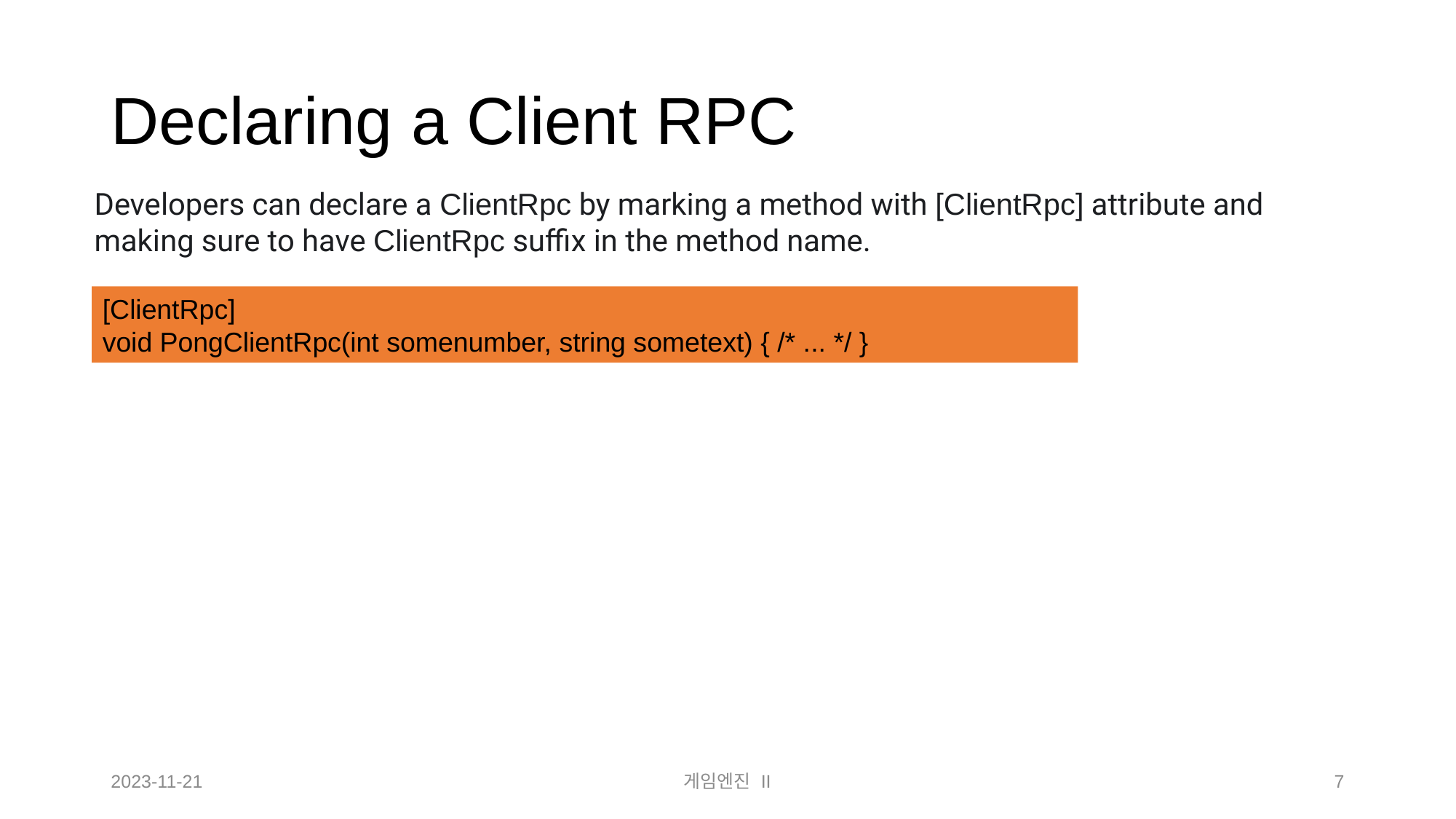

# Declaring a Client RPC
Developers can declare a ClientRpc by marking a method with [ClientRpc] attribute and making sure to have ClientRpc suffix in the method name.
[ClientRpc]
void PongClientRpc(int somenumber, string sometext) { /* ... */ }
2023-11-21
게임엔진 II
7